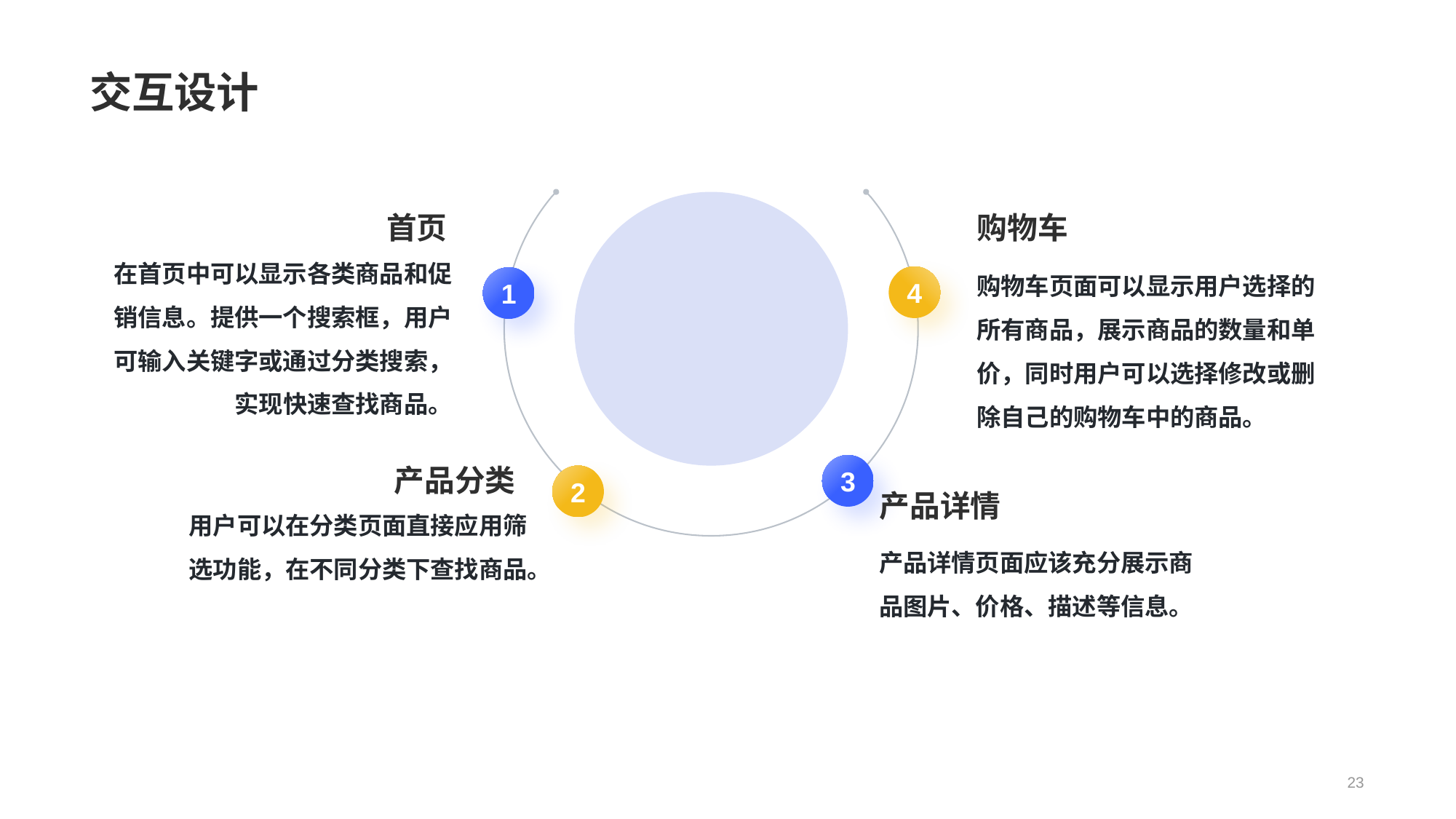

# 交互设计

4
1
3
2
首页
在首页中可以显示各类商品和促销信息。提供一个搜索框，用户可输入关键字或通过分类搜索，实现快速查找商品。
购物车
购物车页面可以显示用户选择的所有商品，展示商品的数量和单价，同时用户可以选择修改或删除自己的购物车中的商品。
产品分类
用户可以在分类页面直接应用筛选功能，在不同分类下查找商品。
产品详情
产品详情页面应该充分展示商品图片、价格、描述等信息。
23